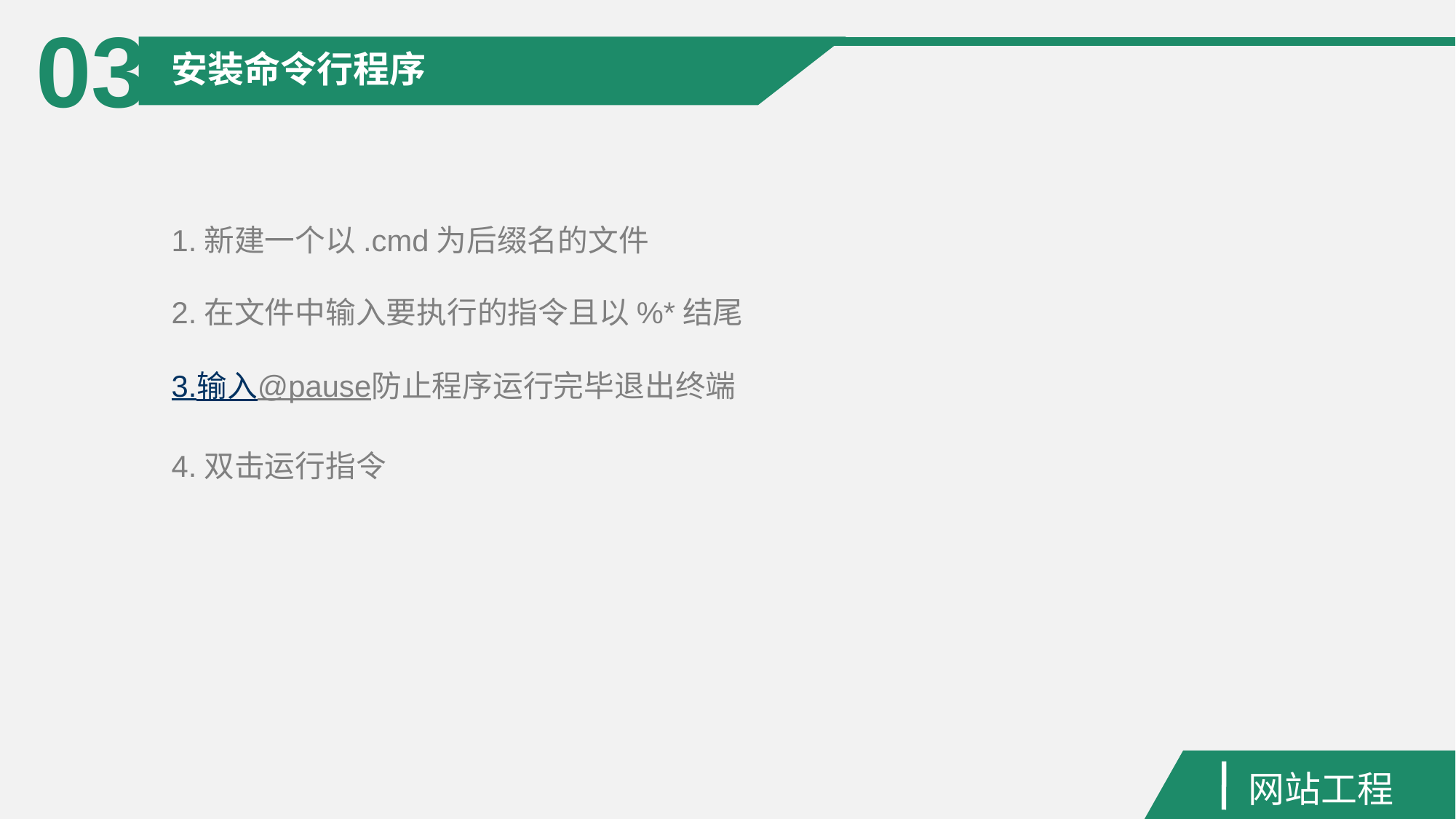

03

安装命令行程序
1.新建一个以.cmd为后缀名的文件

2.在文件中输入要执行的指令且以%*结尾

3.输入@pause防止程序运行完毕退出终端

4.双击运行指令